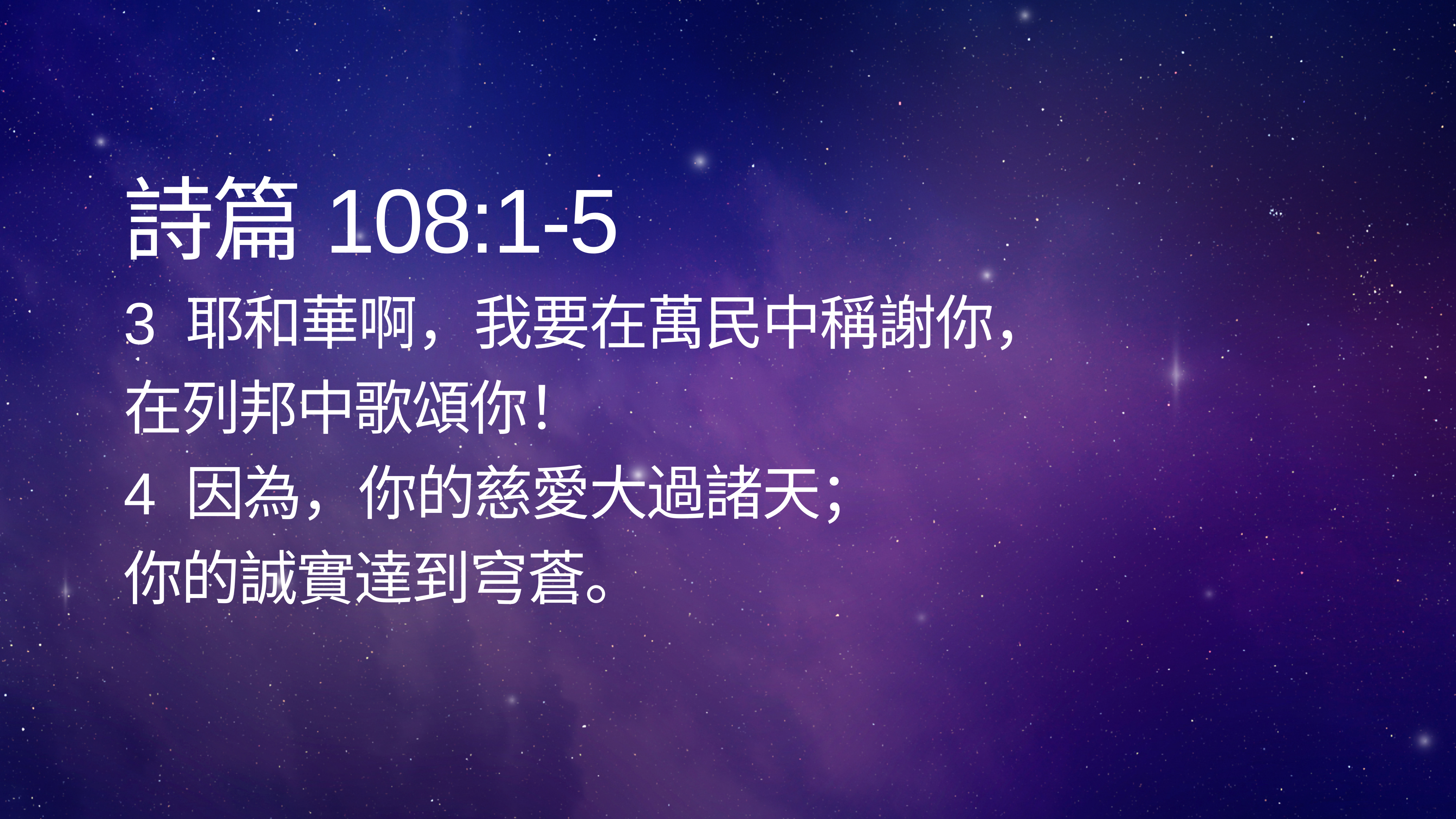

# 詩篇108:1-5
3 耶和華啊，我要在萬民中稱謝你，
在列邦中歌頌你！
4 因為，你的慈愛大過諸天；
你的誠實達到穹蒼。